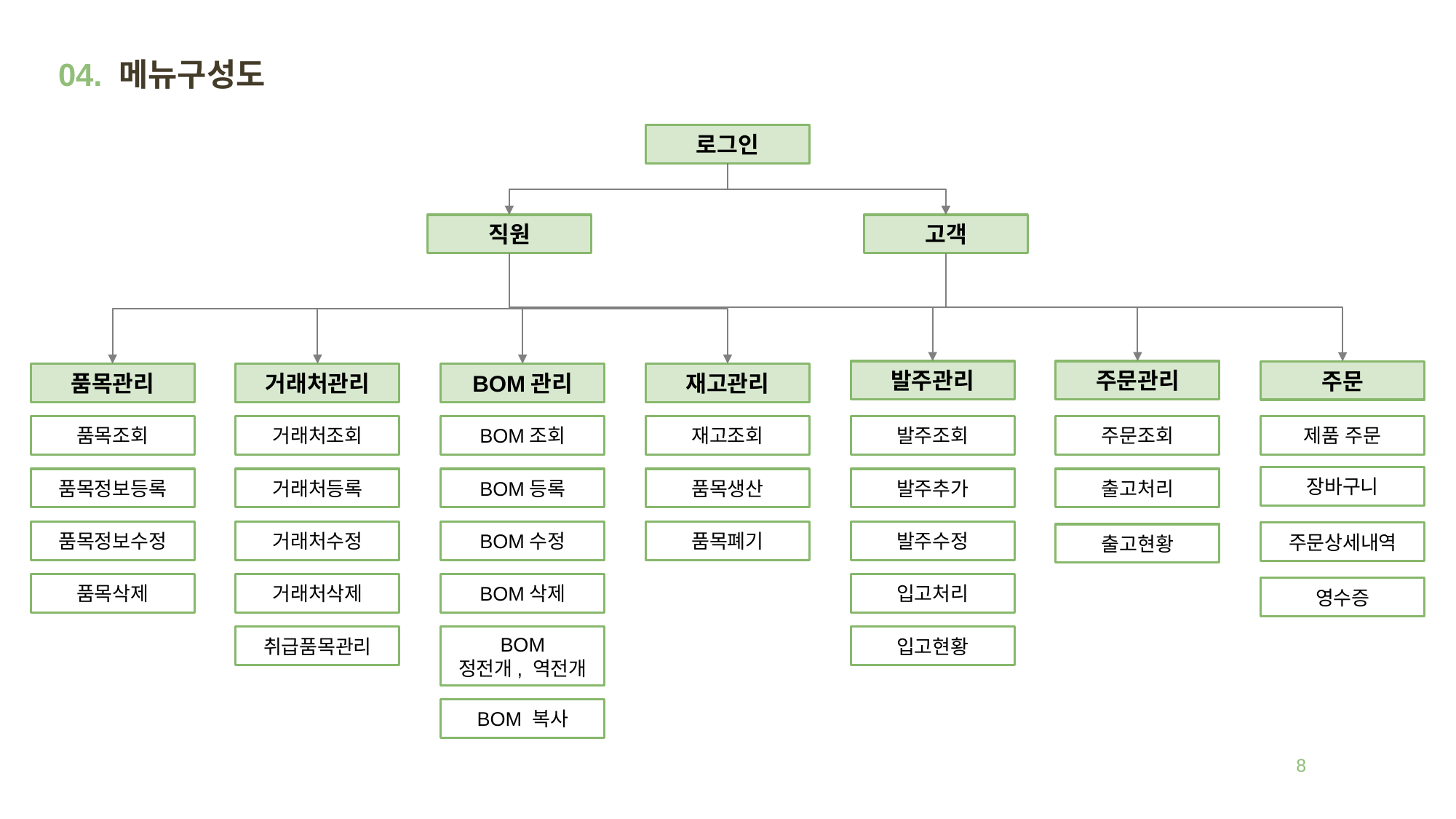

# 04. 메뉴구성도
로그인
직원
고객
발주관리
주문관리
주문
품목관리
거래처관리
BOM관리
재고관리
품목조회
거래처조회
BOM조회
재고조회
발주조회
주문조회
제품 주문
품목정보등록
거래처등록
BOM등록
품목생산
발주추가
출고처리
품목정보수정
거래처수정
BOM수정
품목폐기
발주수정
품목삭제
거래처삭제
BOM삭제
입고처리
BOM
정전개, 역전개
BOM 복사
장바구니
주문상세내역
출고현황
영수증
취급품목관리
입고현황
8